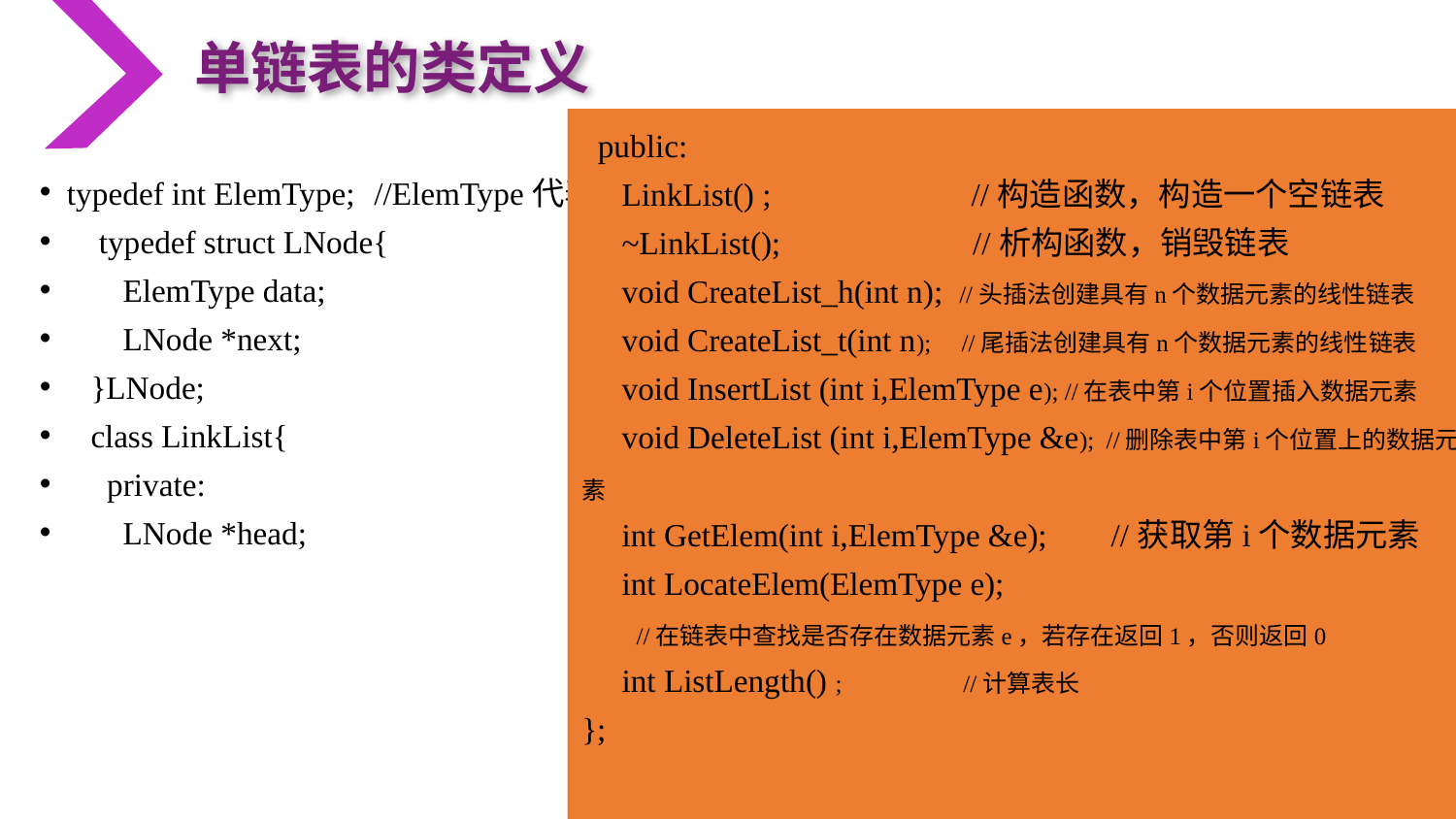

单链表的类定义
  public:
     LinkList() ;                         //构造函数，构造一个空链表
     ~LinkList();                        //析构函数，销毁链表
     void CreateList_h(int n);  //头插法创建具有n个数据元素的线性链表
     void CreateList_t(int n);     //尾插法创建具有n个数据元素的线性链表
     void InsertList (int i,ElemType e); //在表中第i个位置插入数据元素
     void DeleteList (int i,ElemType &e);  //删除表中第i个位置上的数据元素
     int GetElem(int i,ElemType &e);        //获取第i个数据元素
     int LocateElem(ElemType e);
         //在链表中查找是否存在数据元素e，若存在返回1，否则返回0
     int ListLength() ;                    //计算表长
};

typedef int ElemType;	  //ElemType代表数据元素的类型
    typedef struct LNode{
       ElemType data;
       LNode *next;
   }LNode;
   class LinkList{
     private:
       LNode *head;